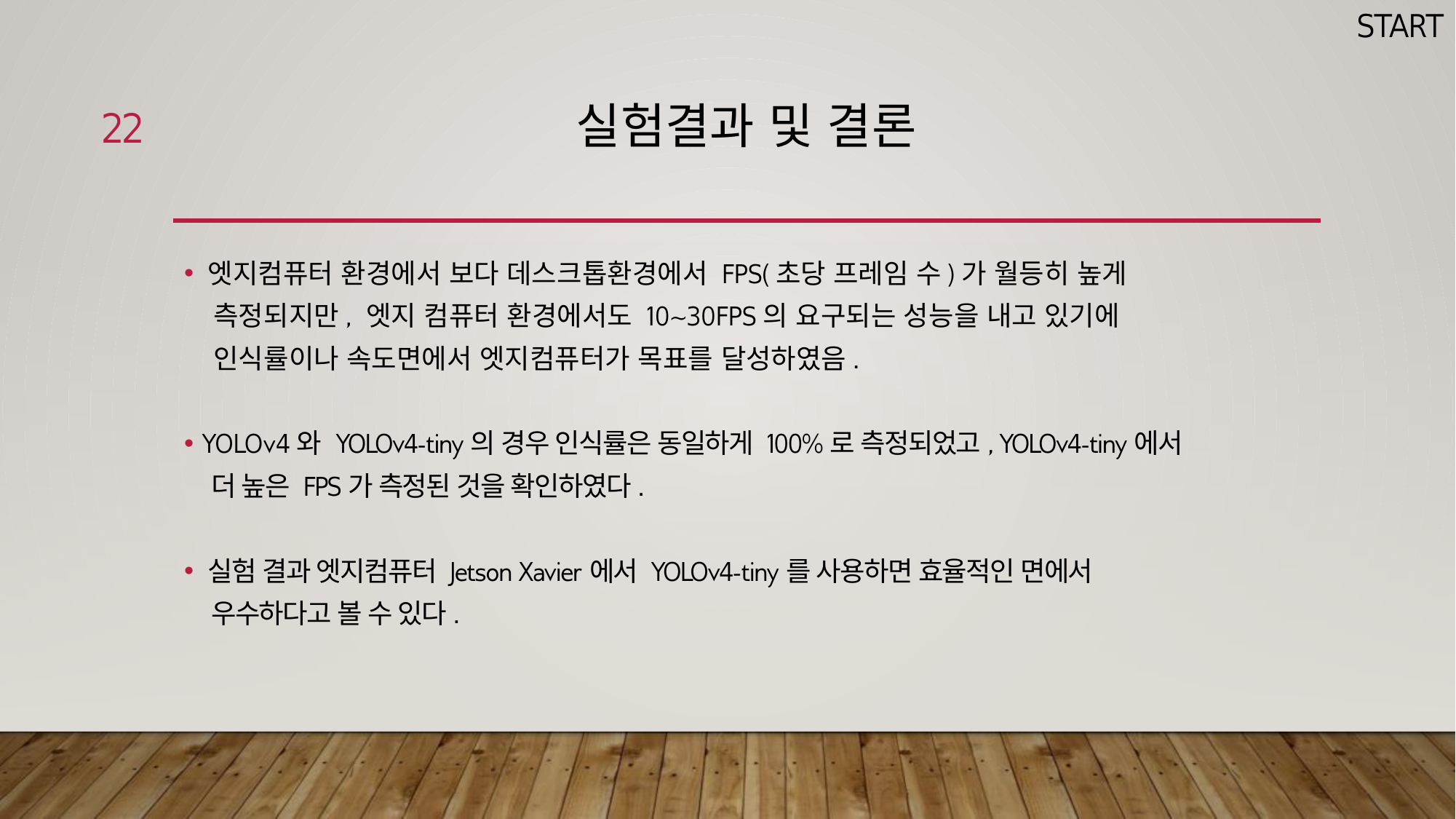

START

22
# 실험결과 및 결론
 엣지컴퓨터 환경에서 보다 데스크톱환경에서 FPS(초당 프레임 수)가 월등히 높게
   측정되지만, 엣지 컴퓨터 환경에서도 10~30FPS의 요구되는 성능을 내고 있기에
   인식률이나 속도면에서 엣지컴퓨터가 목표를 달성하였음.

 YOLOv4와 YOLOv4-tiny의 경우 인식률은 동일하게 100%로 측정되었고, YOLOv4-tiny에서
   더 높은 FPS가 측정된 것을 확인하였다.

 실험 결과 엣지컴퓨터 Jetson Xavier에서 YOLOv4-tiny를 사용하면 효율적인 면에서
   우수하다고 볼 수 있다.